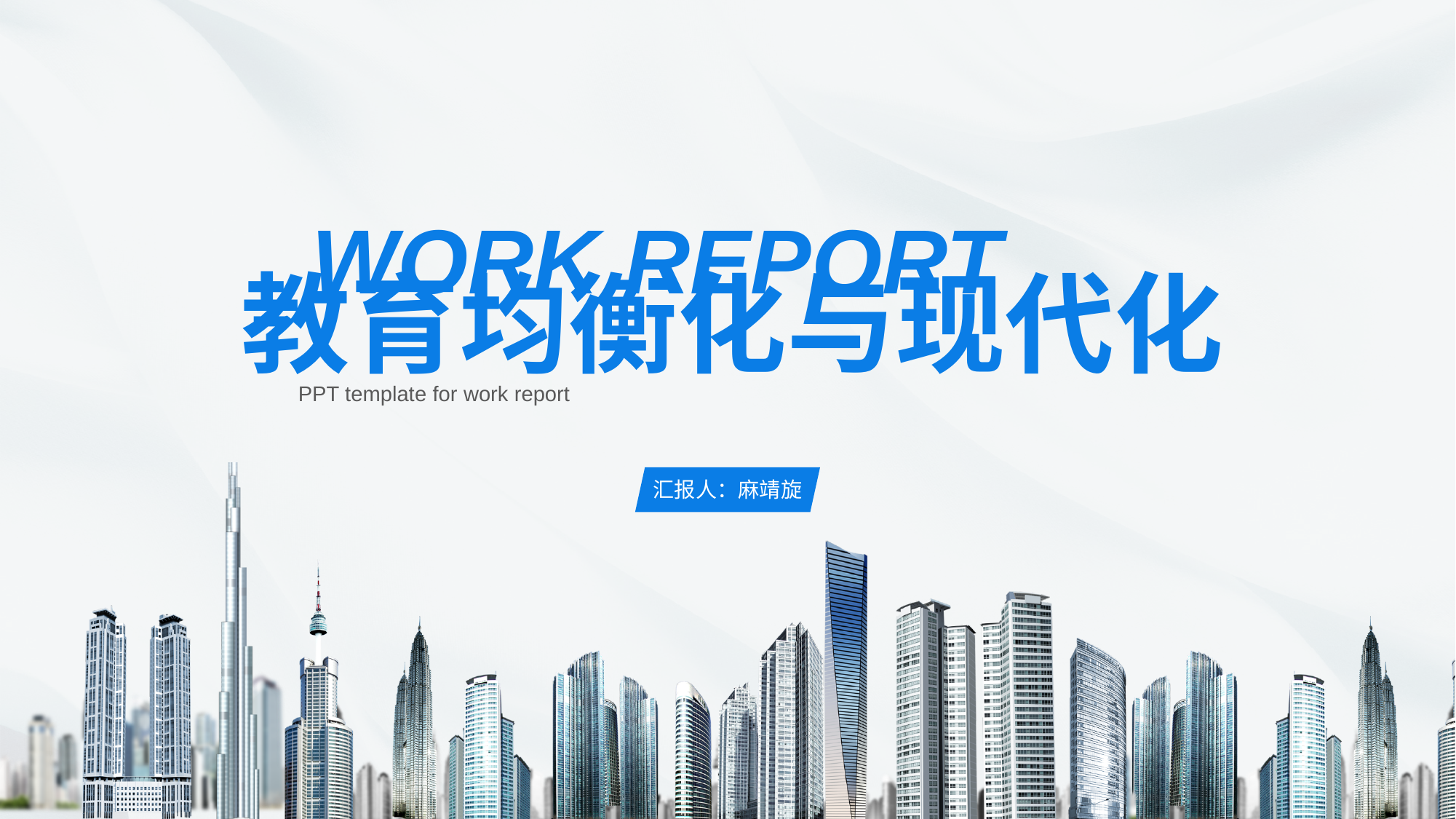

WORK REPORT
教育均衡化与现代化
PPT template for work report

汇报人：麻靖旋